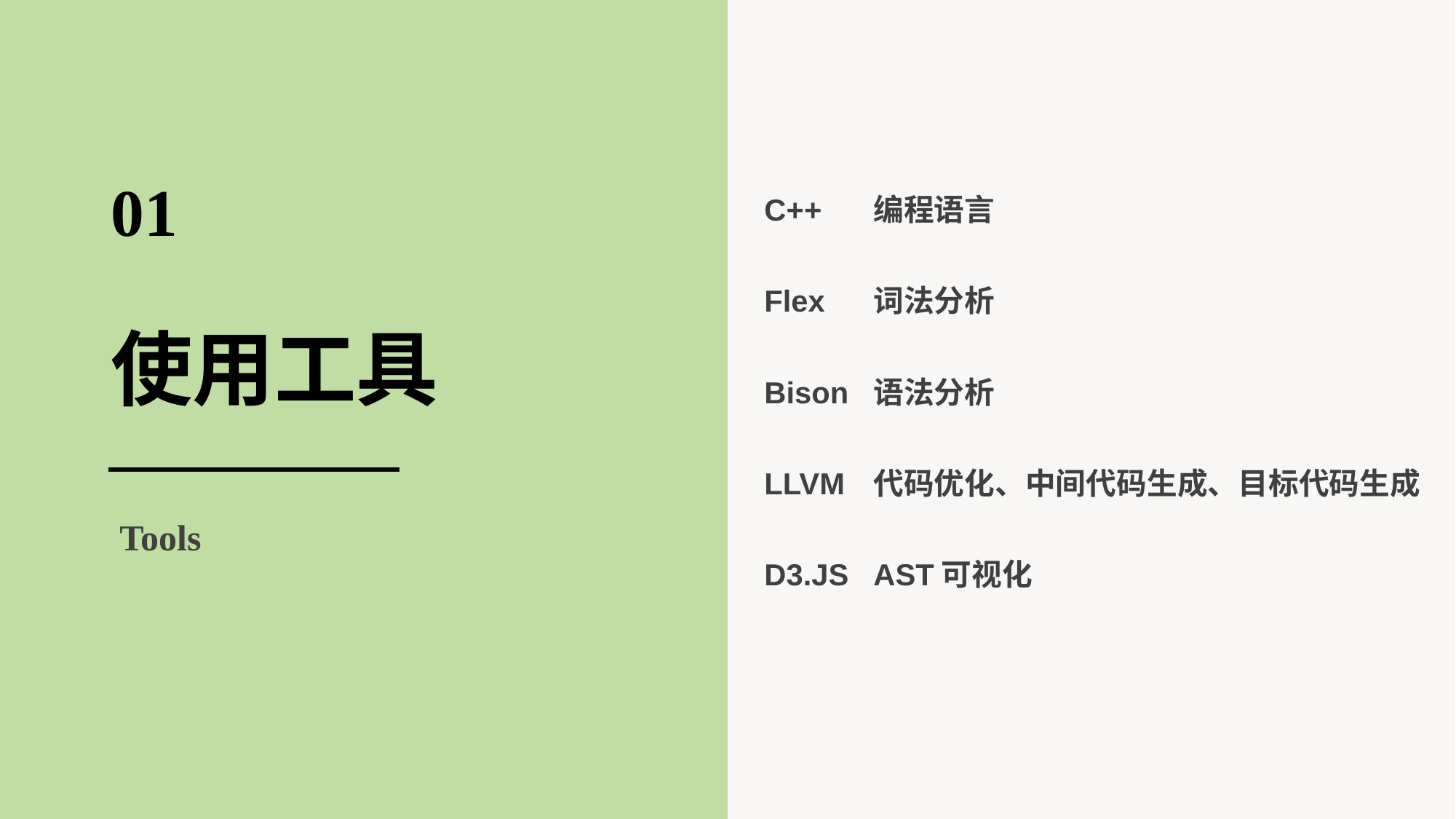

C++	编程语言
Flex	词法分析
Bison 	语法分析
LLVM	代码优化、中间代码生成、目标代码生成
D3.JS 	AST可视化

01
# 使用工具
Tools